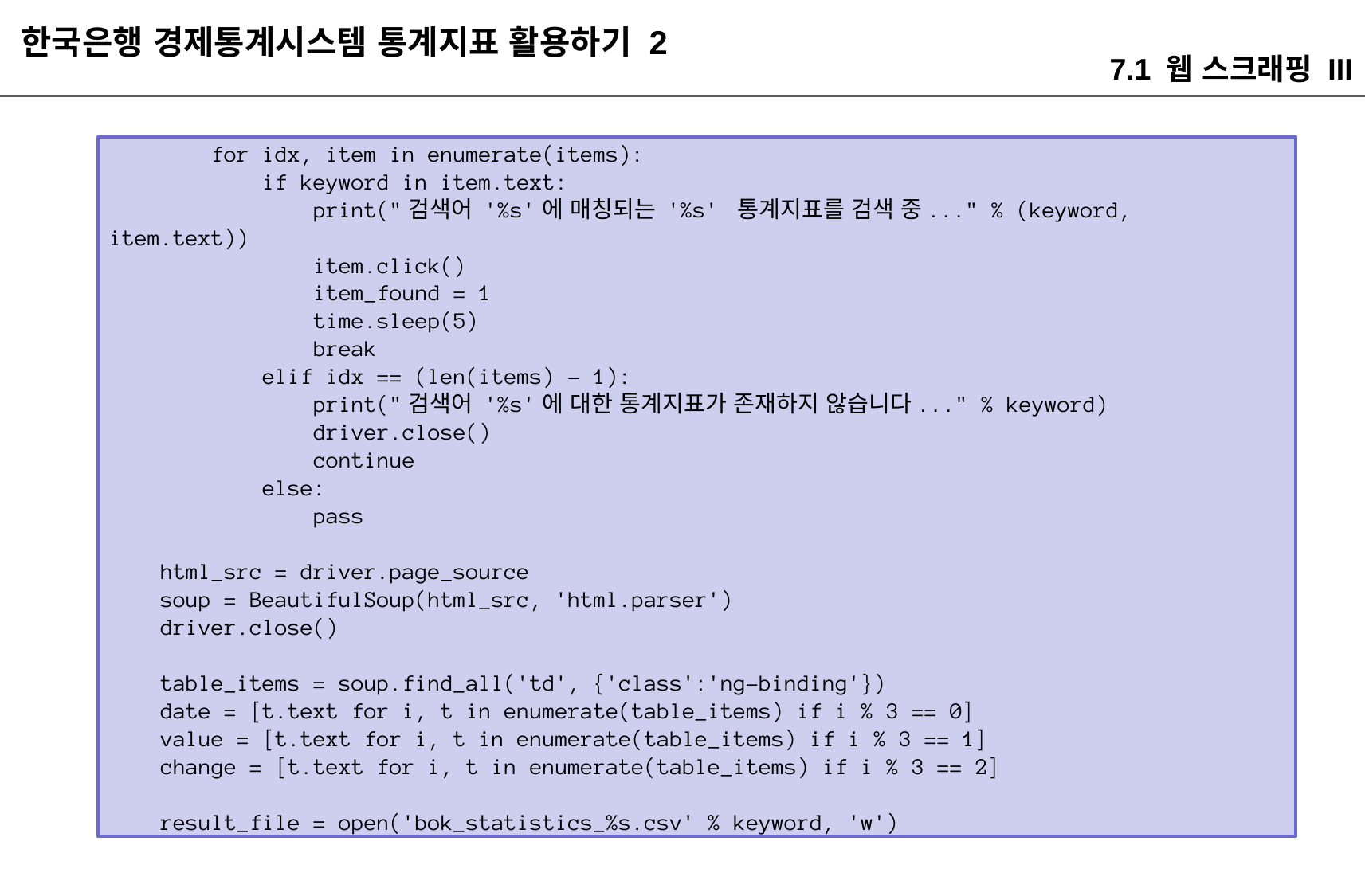

한국은행 경제통계시스템 통계지표 활용하기 2
7.1 웹 스크래핑 III
        for idx, item in enumerate(items):
            if keyword in item.text:
                print("검색어 '%s'에 매칭되는 '%s' 통계지표를 검색 중..." % (keyword, item.text))
                item.click()
                item_found = 1
                time.sleep(5)
                break
            elif idx == (len(items) - 1):
                print("검색어 '%s'에 대한 통계지표가 존재하지 않습니다..." % keyword)
                driver.close()
                continue
            else:
                pass

    html_src = driver.page_source
    soup = BeautifulSoup(html_src, 'html.parser')
    driver.close()

    table_items = soup.find_all('td', {'class':'ng-binding'})
    date = [t.text for i, t in enumerate(table_items) if i % 3 == 0]
    value = [t.text for i, t in enumerate(table_items) if i % 3 == 1]
    change = [t.text for i, t in enumerate(table_items) if i % 3 == 2]

    result_file = open('bok_statistics_%s.csv' % keyword, 'w')